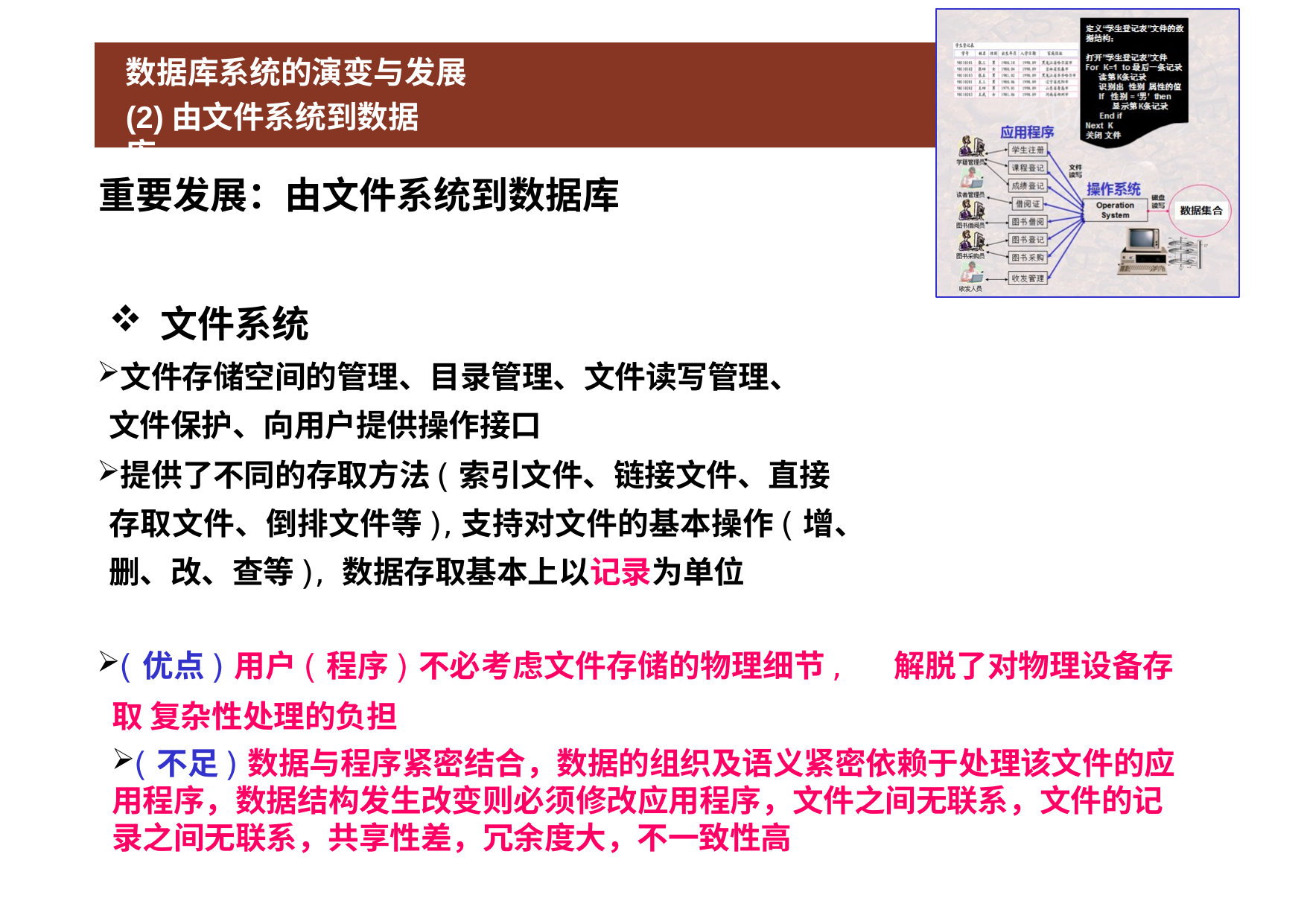

# 数据库系统的演变与发展
(2)由文件系统到数据库
重要发展：由文件系统到数据库

文件系统
文件存储空间的管理、目录管理、文件读写管理、文件保护、向用户提供操作接口
提供了不同的存取方法(索引文件、链接文件、直接存取文件、倒排文件等),支持对文件的基本操作(增、删、改、查等), 数据存取基本上以记录为单位

(优点)用户(程序)不必考虑文件存储的物理细节,	解脱了对物理设备存取 复杂性处理的负担
(不足)数据与程序紧密结合，数据的组织及语义紧密依赖于处理该文件的应用程序，数据结构发生改变则必须修改应用程序，文件之间无联系，文件的记录之间无联系，共享性差，冗余度大，不一致性高